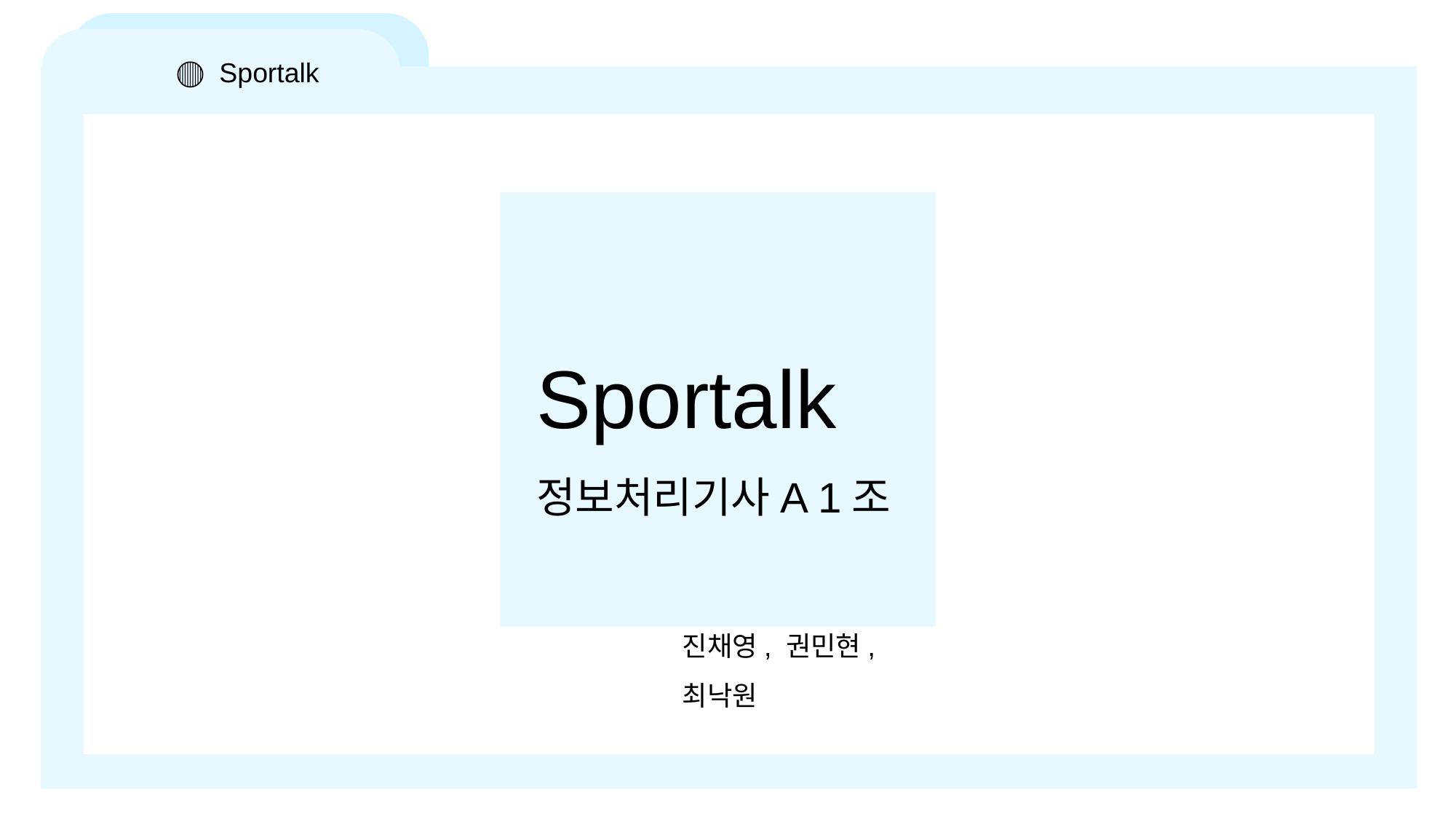

🔴  Sportalk

Sportalk
정보처리기사A 1조
진채영, 권민현, 최낙원